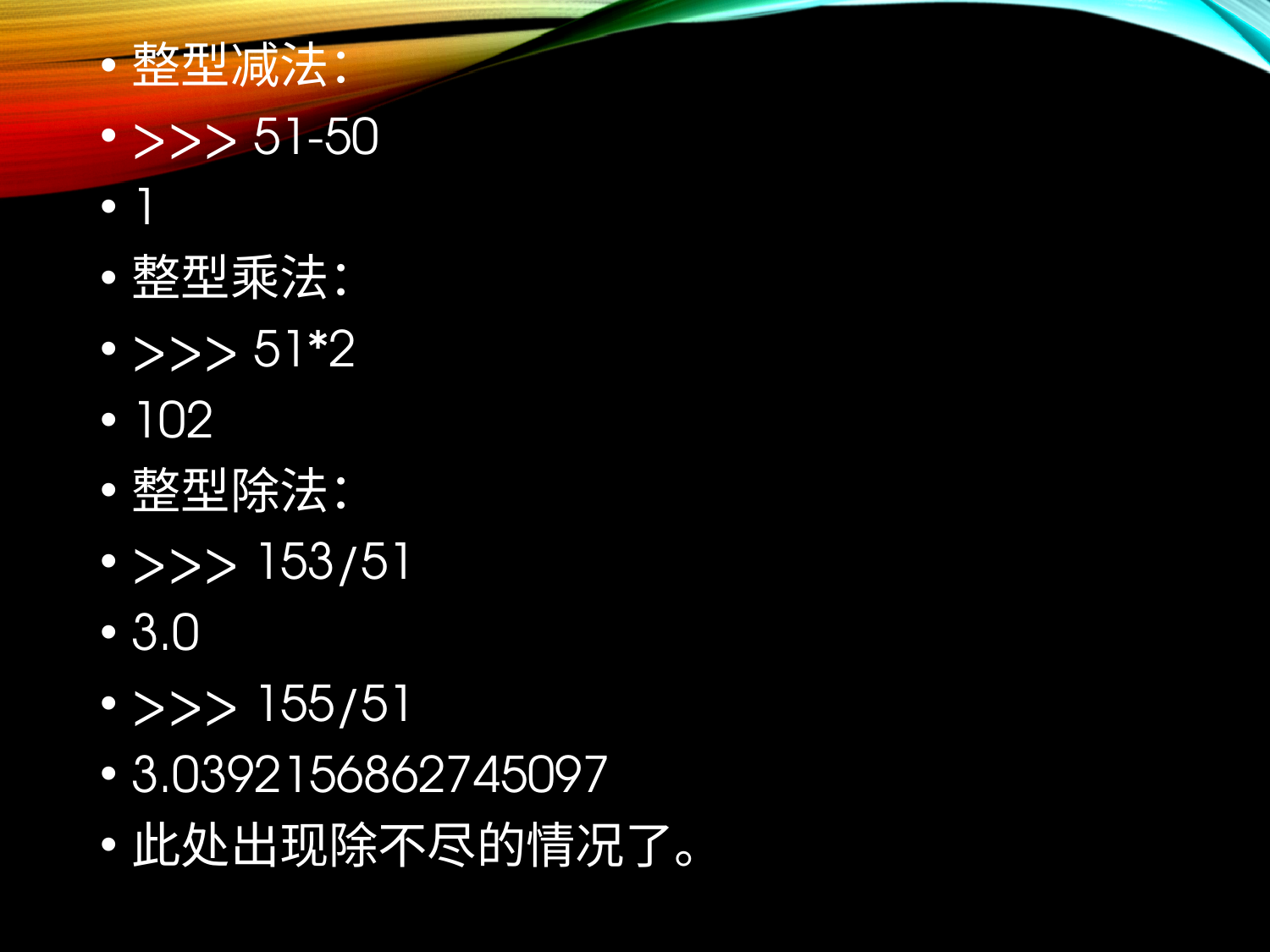

整型减法：
>>> 51-50
1
整型乘法：
>>> 51*2
102
整型除法：
>>> 153/51
3.0
>>> 155/51
3.0392156862745097
此处出现除不尽的情况了。